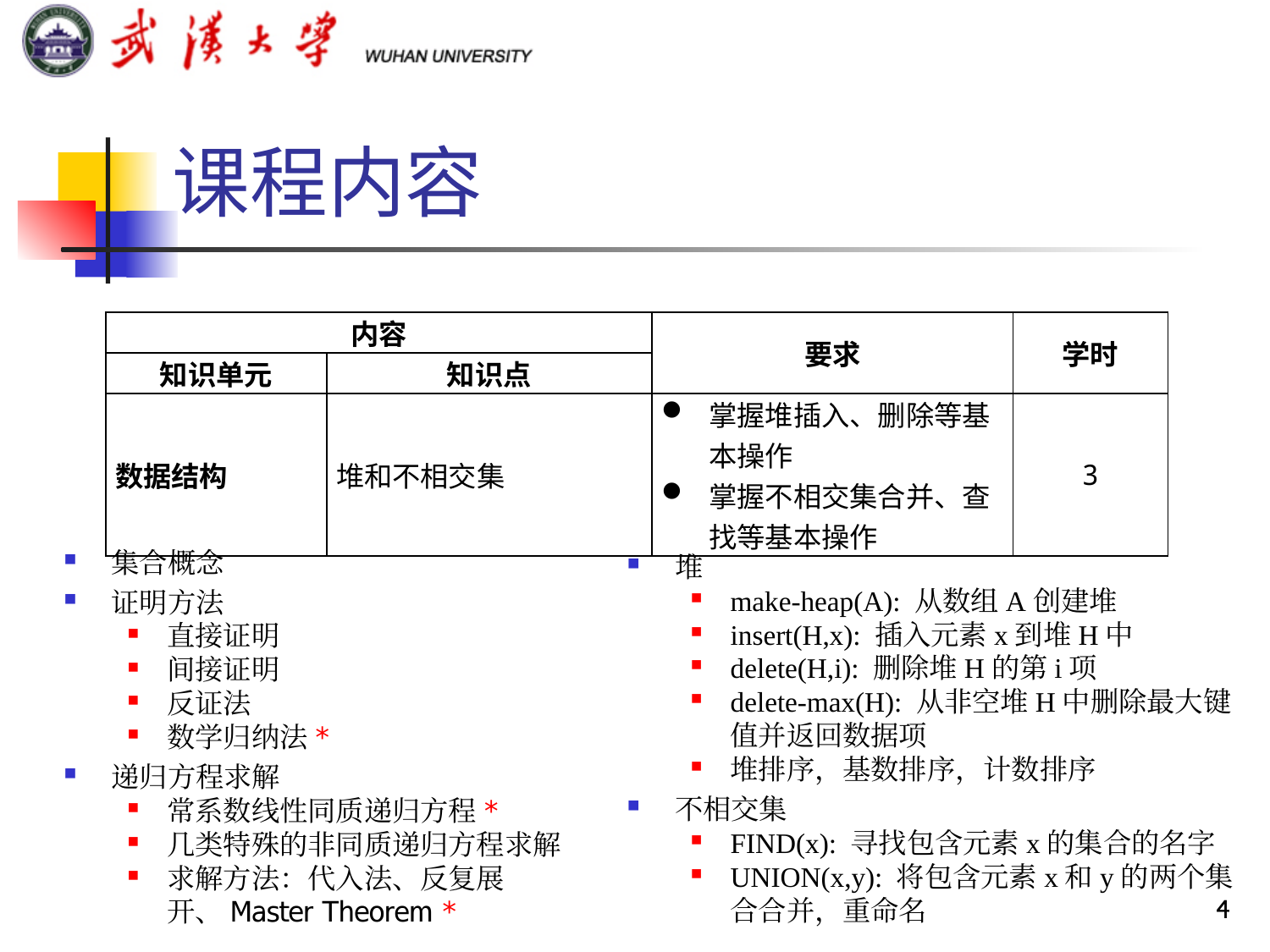

课程内容
| 内容 |  | 要求 | 学时 |
| --- | --- | --- | --- |
| 知识单元 | 知识点 |  |  |
| 数据结构 | 堆和不相交集 | 掌握堆插入、删除等基本操作 掌握不相交集合并、查找等基本操作 | 3 |
集合概念
证明方法
直接证明
间接证明
反证法
数学归纳法*
递归方程求解
常系数线性同质递归方程*
几类特殊的非同质递归方程求解
求解方法：代入法、反复展开、Master Theorem *
堆
make-heap(A): 从数组A创建堆
insert(H,x): 插入元素x到堆H中
delete(H,i): 删除堆H的第i项
delete-max(H): 从非空堆H中删除最大键值并返回数据项
堆排序，基数排序，计数排序
不相交集
FIND(x): 寻找包含元素x的集合的名字
UNION(x,y): 将包含元素x和y的两个集合合并，重命名

4